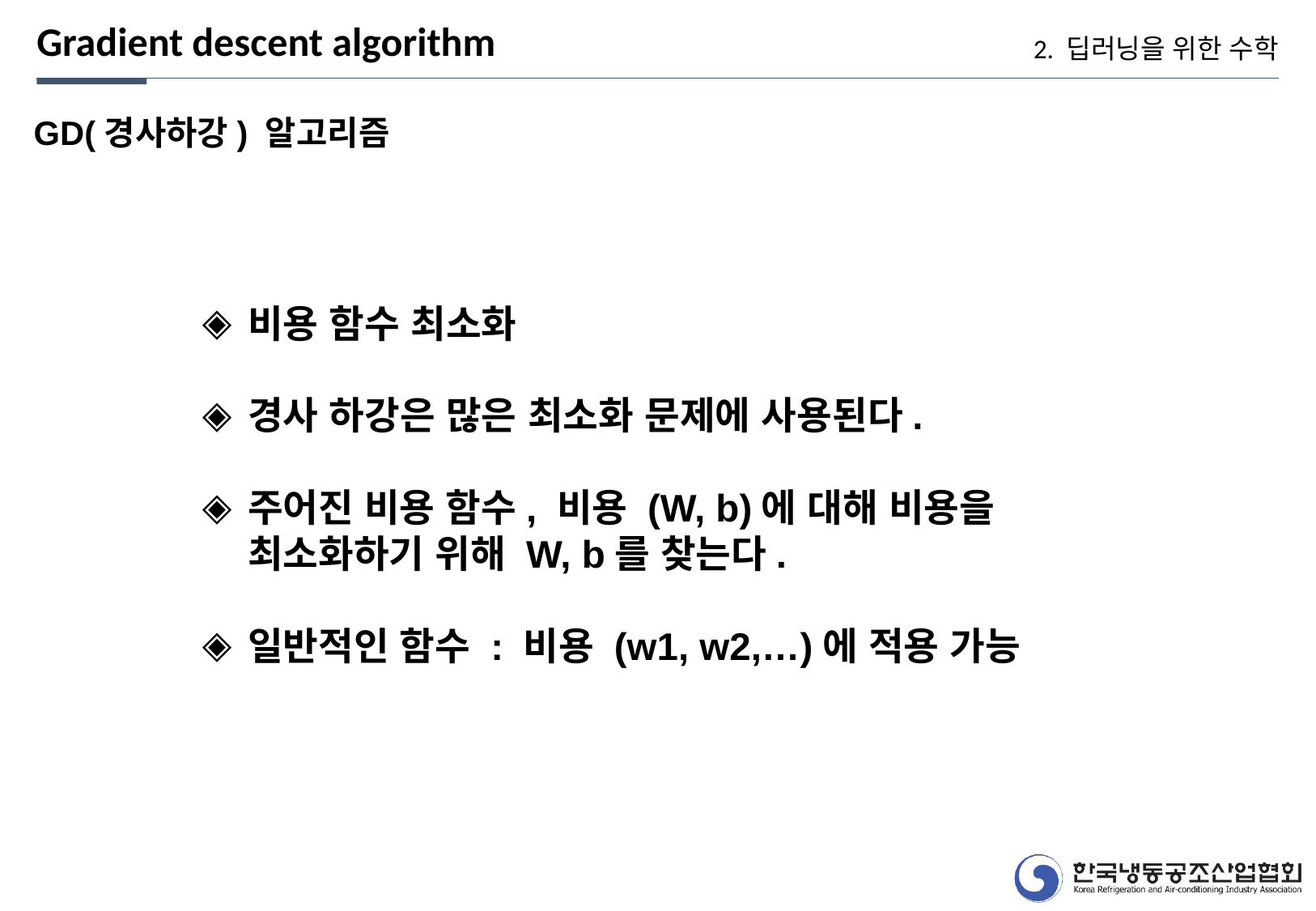

Gradient descent algorithm
2. 딥러닝을 위한 수학
GD(경사하강) 알고리즘
비용 함수 최소화

경사 하강은 많은 최소화 문제에 사용된다.

주어진 비용 함수, 비용 (W, b)에 대해 비용을 최소화하기 위해 W, b를 찾는다.

일반적인 함수 : 비용 (w1, w2,…)에 적용 가능